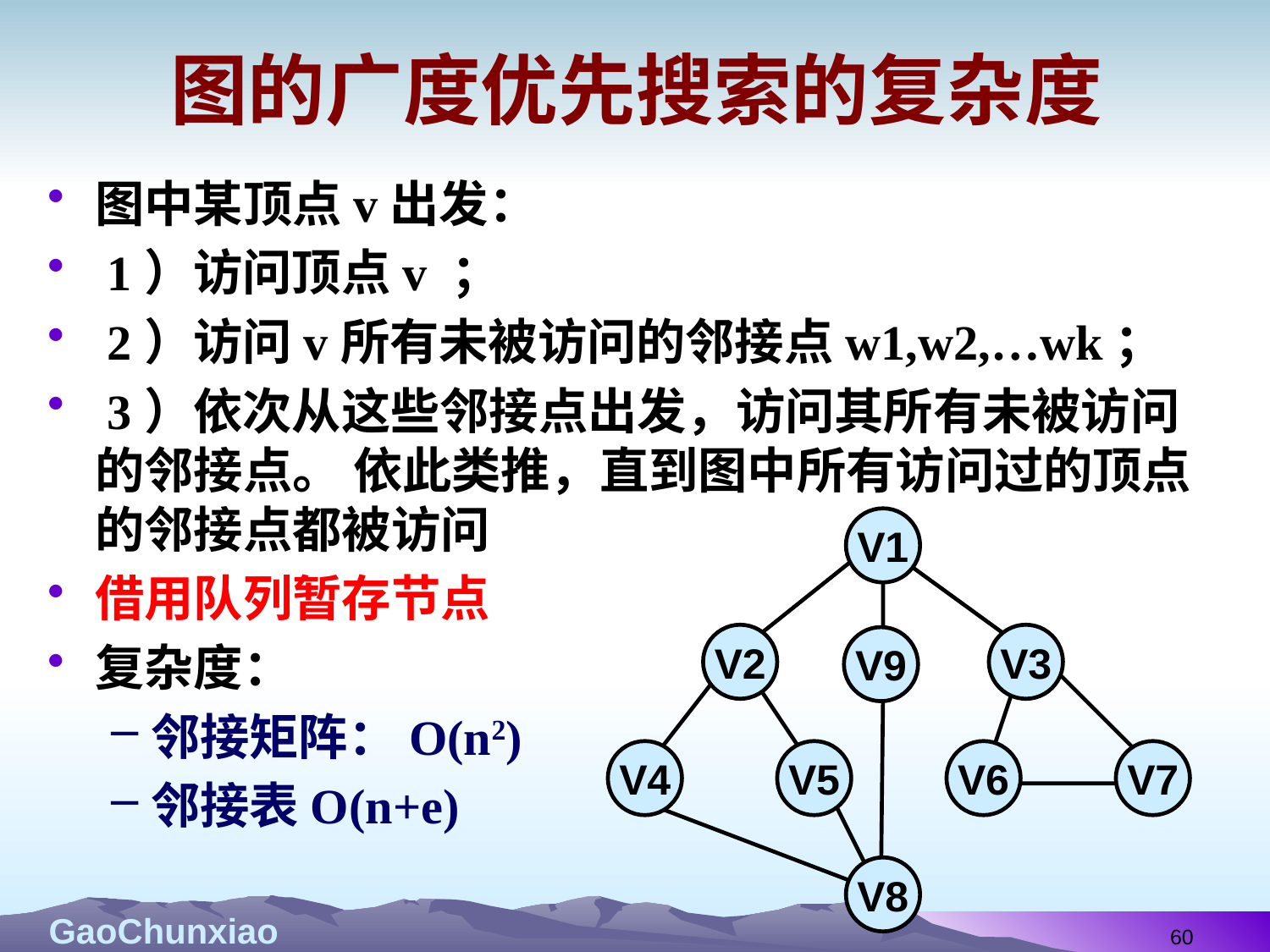

# 图的广度优先搜索的复杂度
图中某顶点v出发：
 1）访问顶点v ；
 2）访问v所有未被访问的邻接点w1,w2,…wk；
 3）依次从这些邻接点出发，访问其所有未被访问的邻接点。 依此类推，直到图中所有访问过的顶点的邻接点都被访问
借用队列暂存节点
复杂度：
邻接矩阵：O(n2)
邻接表O(n+e)

V1

V2
V3
V9

V4
V5
V6
V7

V8
60